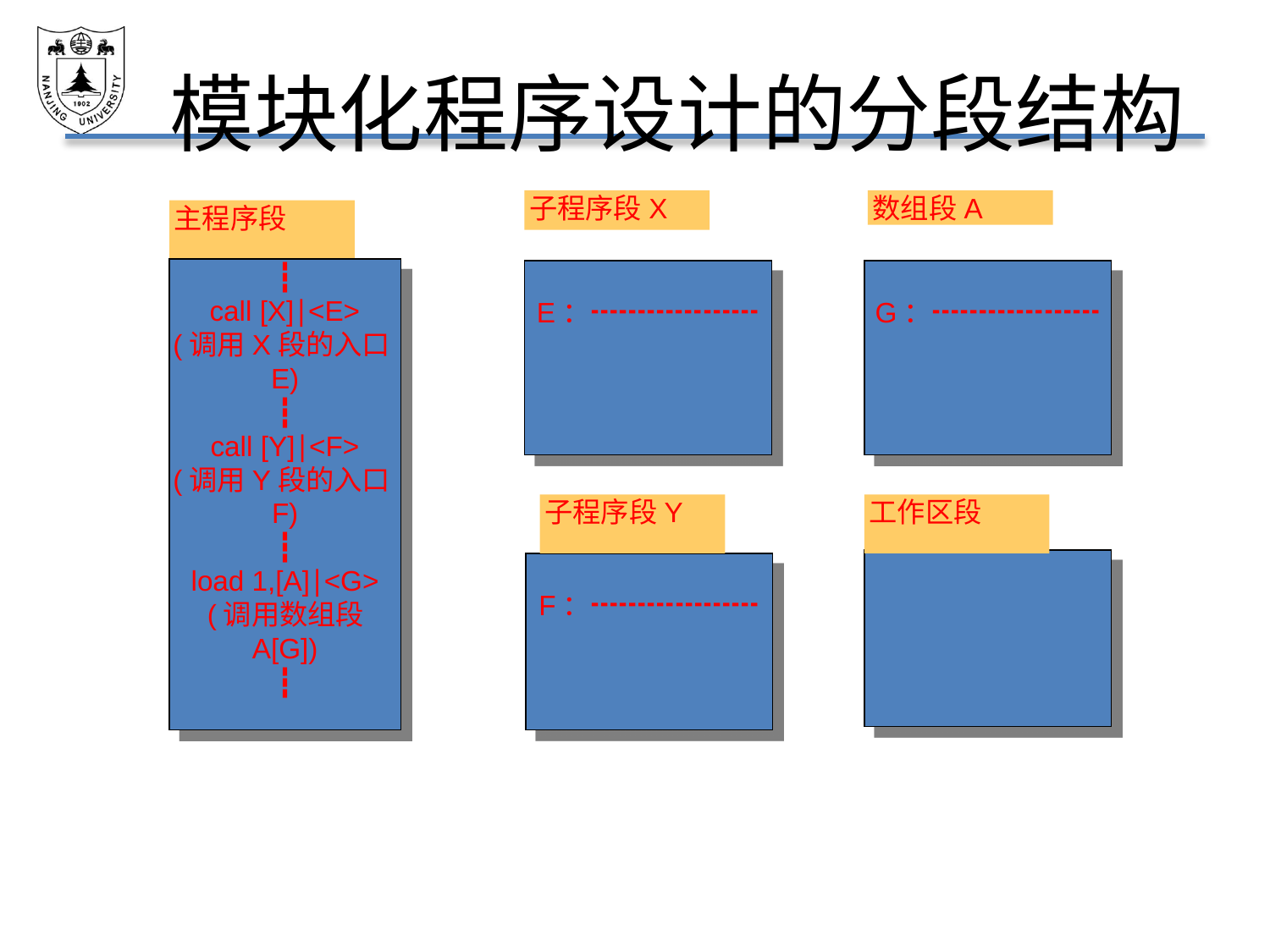

# 模块化程序设计的分段结构
子程序段X
数组段A
主程序段
┇
call [X]∣<E>
(调用X段的入口E)
┇
call [Y]∣<F>
(调用Y段的入口F)
┇
load 1,[A]∣<G>
 (调用数组段A[G])
┇

E：┅┅┅┅┅┅

G：┅┅┅┅┅┅

子程序段Y
工作区段

F：┅┅┅┅┅┅